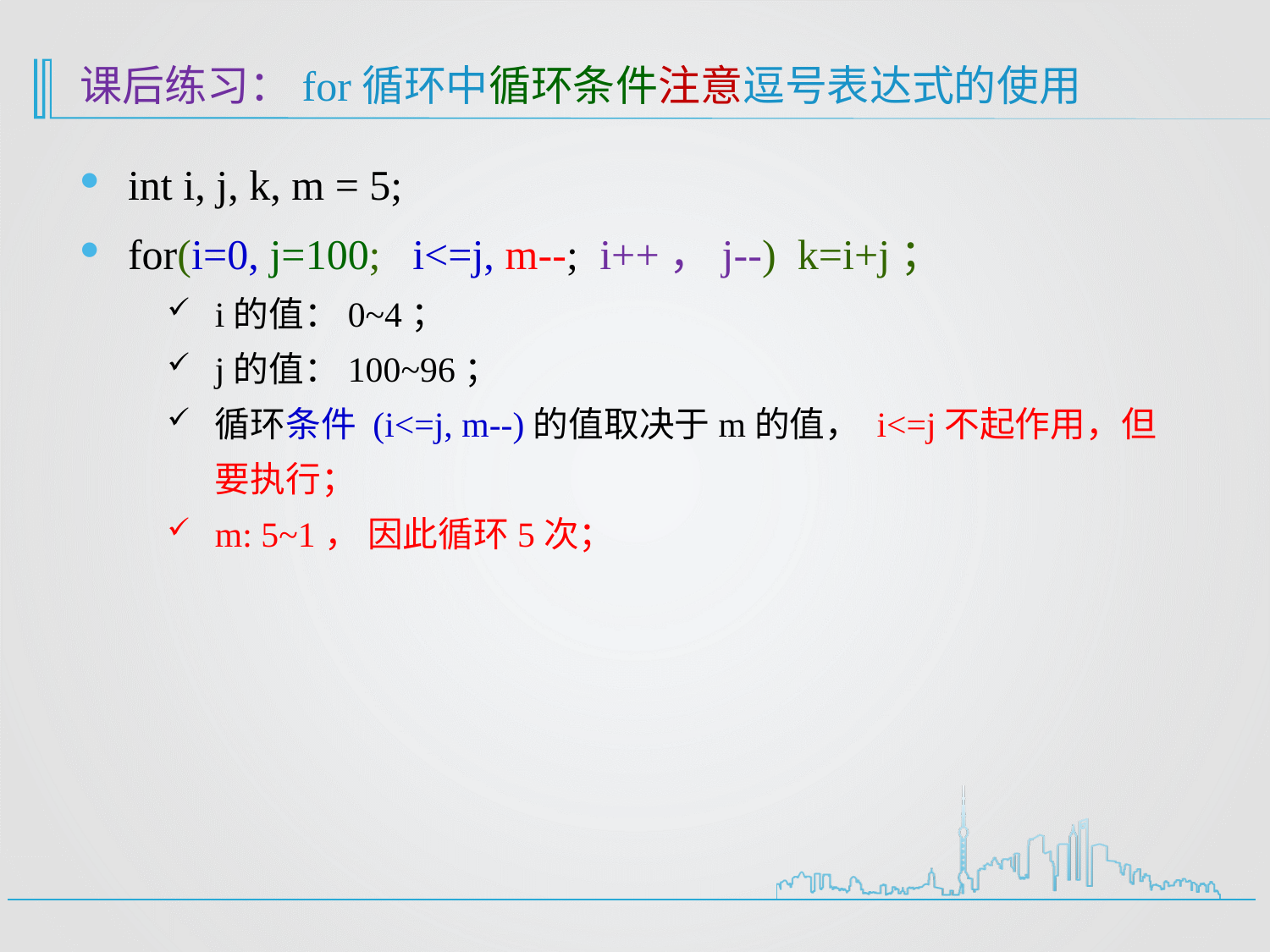

# 课后练习：for循环中循环条件注意逗号表达式的使用
int i, j, k, m = 5;
for(i=0, j=100;   i<=j, m--;  i++，j--)  k=i+j；
i的值：0~4；
j的值：100~96；
循环条件 (i<=j, m--)的值取决于m的值， i<=j不起作用，但要执行；
m: 5~1， 因此循环5次；